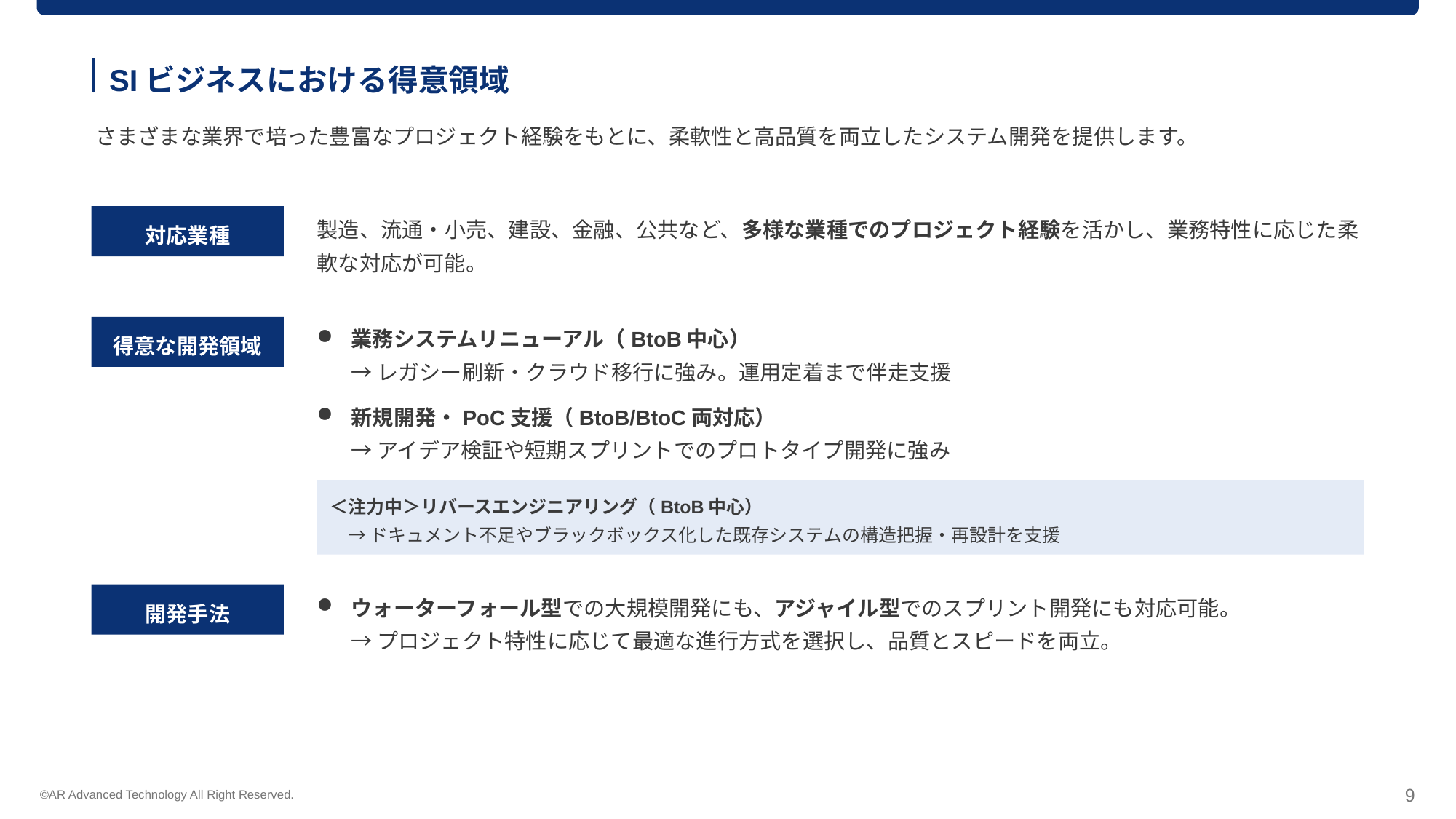

SIビジネスにおける得意領域
さまざまな業界で培った豊富なプロジェクト経験をもとに、柔軟性と高品質を両立したシステム開発を提供します。
対応業種
製造、流通・小売、建設、金融、公共など、多様な業種でのプロジェクト経験を活かし、業務特性に応じた柔軟な対応が可能。
得意な開発領域
業務システムリニューアル（BtoB中心）
→ レガシー刷新・クラウド移行に強み。運用定着まで伴走支援
新規開発・PoC支援（BtoB/BtoC両対応）
→ アイデア検証や短期スプリントでのプロトタイプ開発に強み
＜注力中＞リバースエンジニアリング（BtoB中心）
　→ ドキュメント不足やブラックボックス化した既存システムの構造把握・再設計を支援
開発手法
ウォーターフォール型での大規模開発にも、アジャイル型でのスプリント開発にも対応可能。
→ プロジェクト特性に応じて最適な進行方式を選択し、品質とスピードを両立。